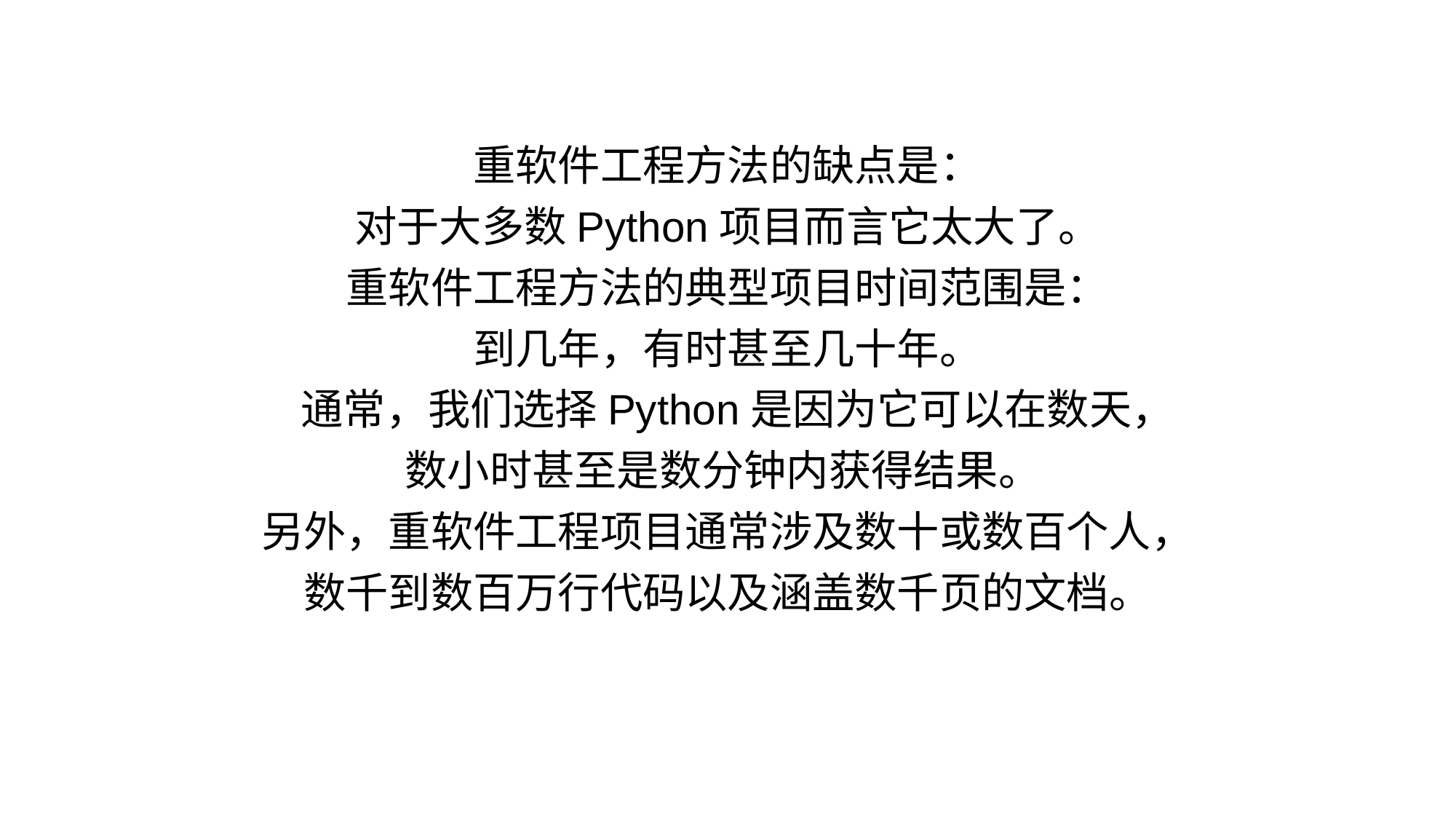

重软件工程方法的缺点是：
对于大多数Python项目而言它太大了。
重软件工程方法的典型项目时间范围是：
到几年，有时甚至几十年。
 通常，我们选择Python是因为它可以在数天，
数小时甚至是数分钟内获得结果。
另外，重软件工程项目通常涉及数十或数百个人，
数千到数百万行代码以及涵盖数千页的文档。